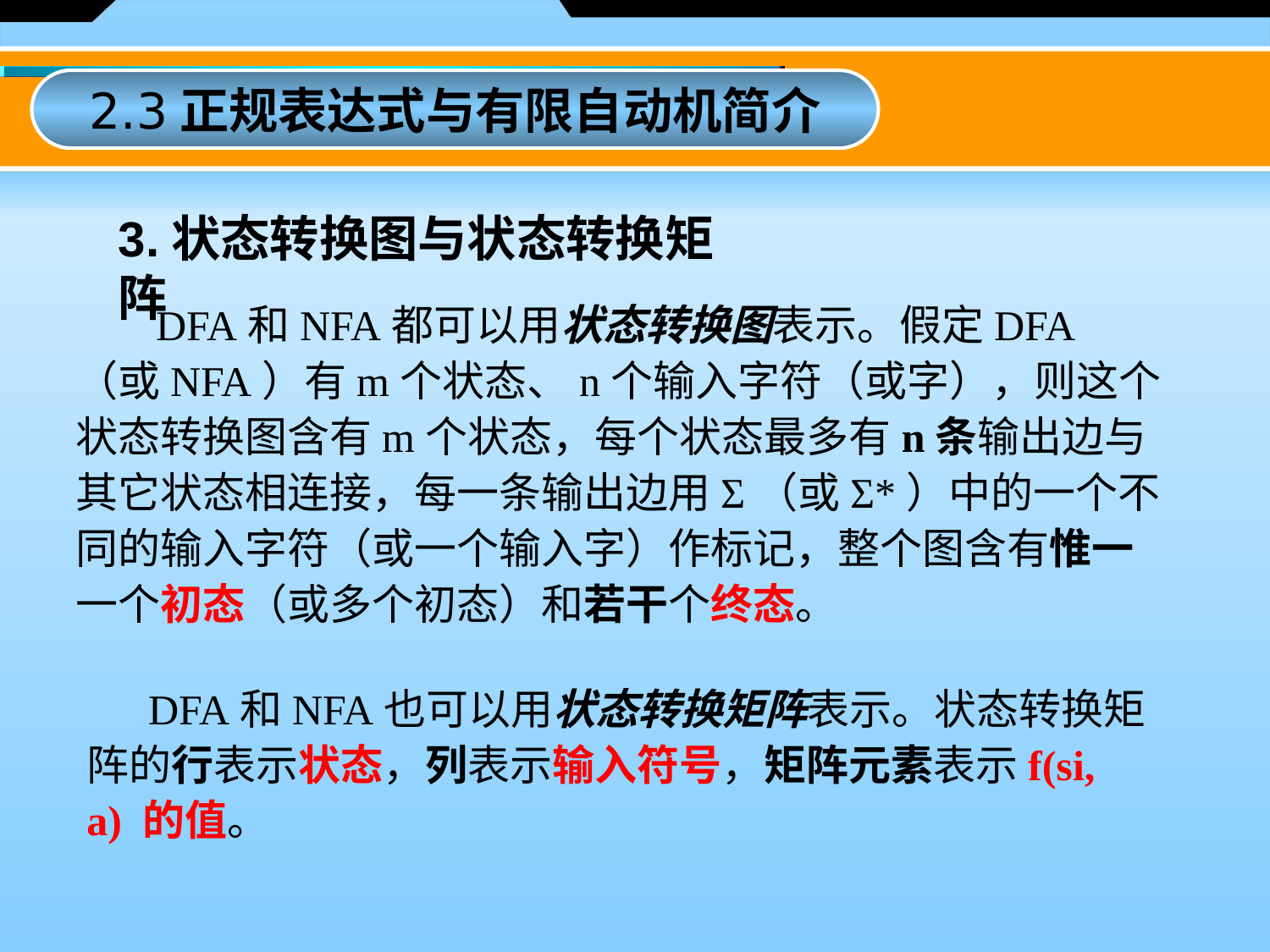

2.3正规表达式与有限自动机简介
3.状态转换图与状态转换矩阵

         DFA和NFA都可以用状态转换图表示。假定DFA（或NFA）有m个状态、n个输入字符（或字），则这个状态转换图含有m个状态，每个状态最多有n条输出边与其它状态相连接，每一条输出边用Σ（或Σ*）中的一个不同的输入字符（或一个输入字）作标记，整个图含有惟一一个初态（或多个初态）和若干个终态。
       DFA和NFA也可以用状态转换矩阵表示。状态转换矩阵的行表示状态，列表示输入符号，矩阵元素表示f(si, a) 的值。